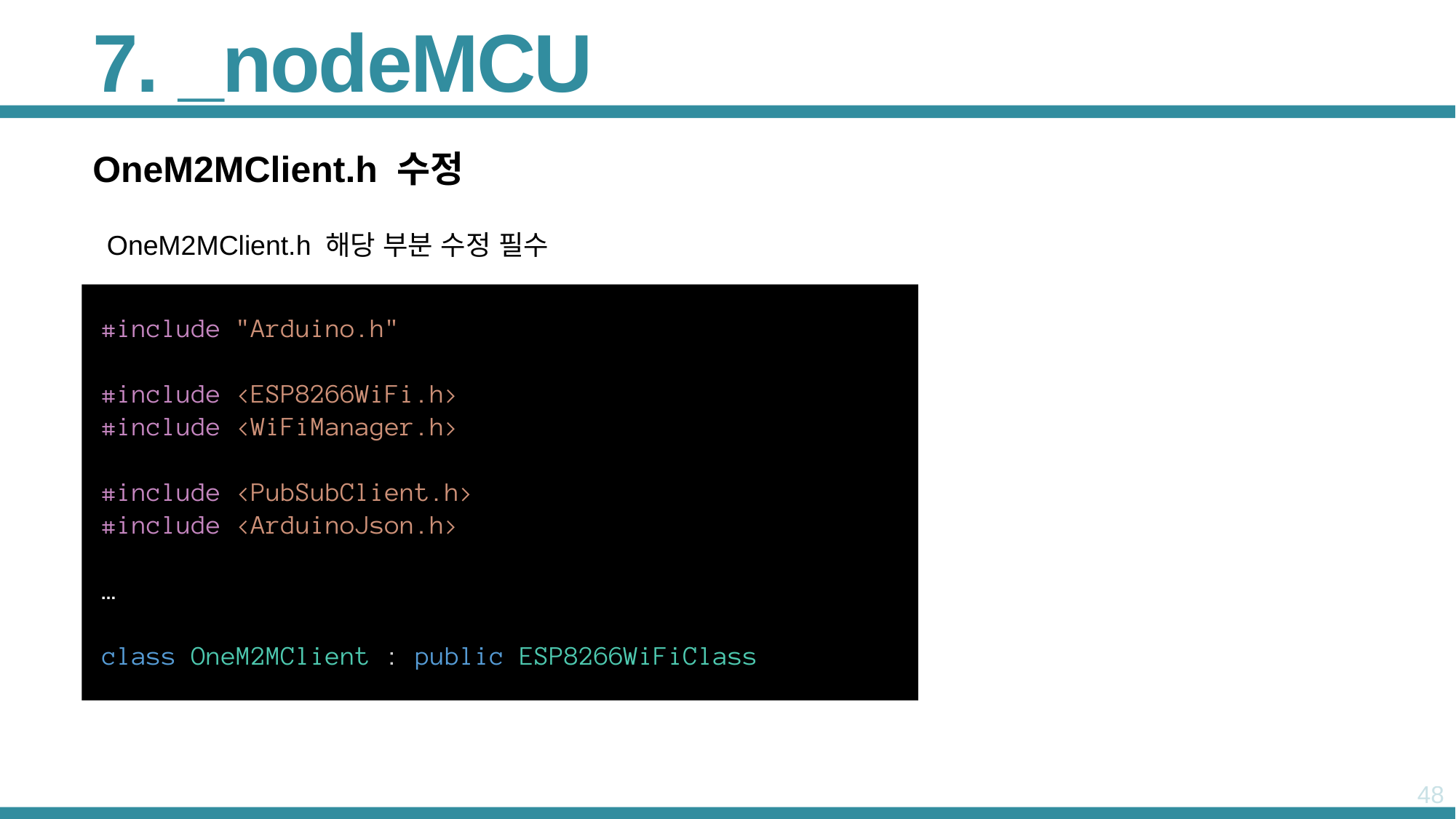

# 7. _nodeMCU
OneM2MClient.h 수정
OneM2MClient.h 해당 부분 수정 필수

#include "Arduino.h"
#include <ESP8266WiFi.h>
#include <WiFiManager.h>
#include <PubSubClient.h>
#include <ArduinoJson.h>

…

class OneM2MClient : public ESP8266WiFiClass
48